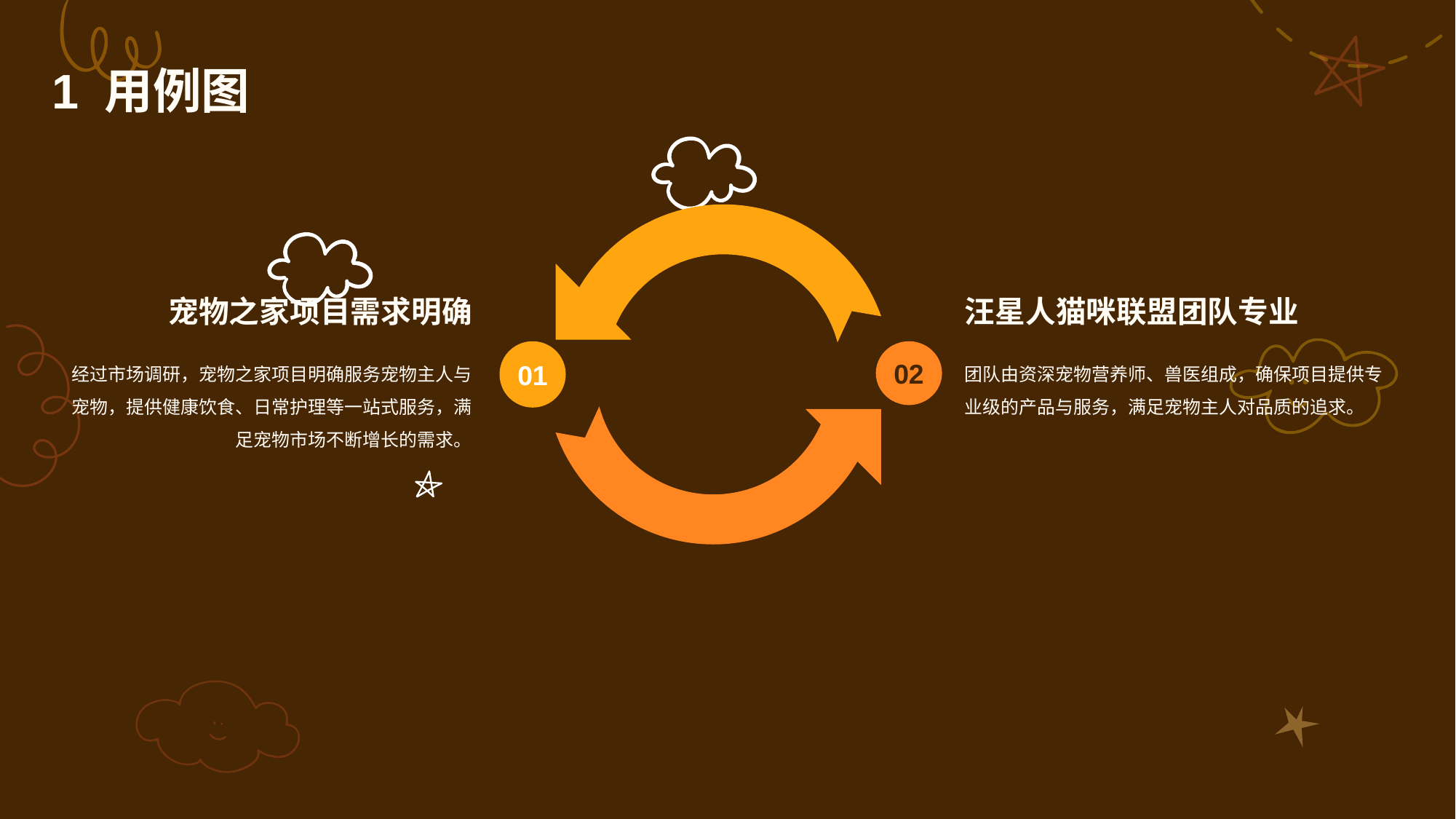

1 用例图

宠物之家项目需求明确
汪星人猫咪联盟团队专业

01
02
经过市场调研，宠物之家项目明确服务宠物主人与宠物，提供健康饮食、日常护理等一站式服务，满足宠物市场不断增长的需求。
团队由资深宠物营养师、兽医组成，确保项目提供专业级的产品与服务，满足宠物主人对品质的追求。